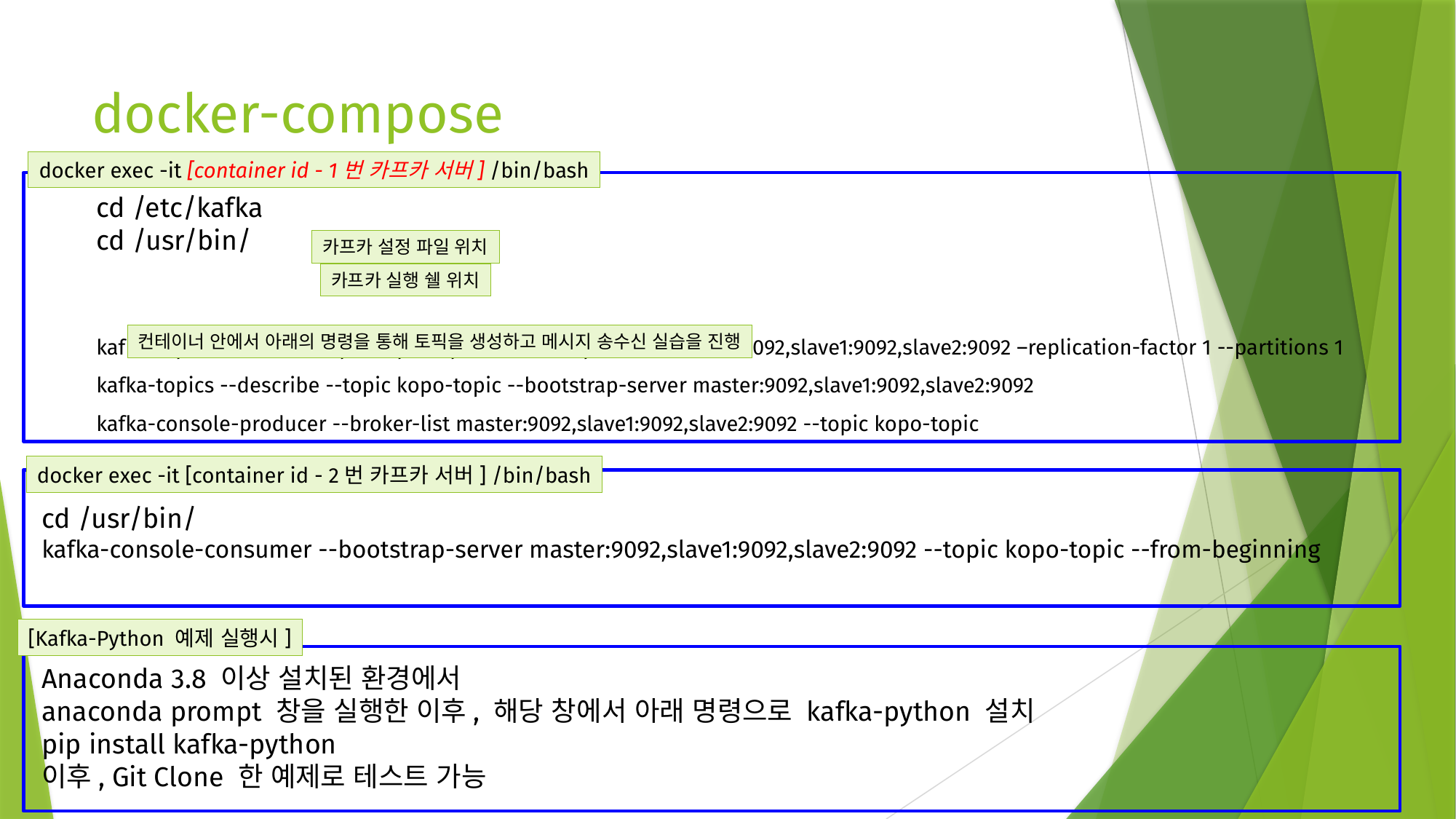

# docker-compose

cd /etc/kafka
cd /usr/bin/

kafka-topics --create --topic kopo-topic --bootstrap-server master:9092,slave1:9092,slave2:9092 –replication-factor 1 --partitions 1
kafka-topics --describe --topic kopo-topic --bootstrap-server master:9092,slave1:9092,slave2:9092
kafka-console-producer --broker-list master:9092,slave1:9092,slave2:9092 --topic kopo-topic

cd /usr/bin/
kafka-console-consumer --bootstrap-server master:9092,slave1:9092,slave2:9092 --topic kopo-topic --from-beginning

Anaconda 3.8 이상 설치된 환경에서
anaconda prompt 창을 실행한 이후, 해당 창에서 아래 명령으로 kafka-python 설치
pip install kafka-python
이후, Git Clone 한 예제로 테스트 가능
docker exec -it [container id - 1번 카프카 서버] /bin/bash

카프카 설정 파일 위치
카프카 실행 쉘 위치
컨테이너 안에서 아래의 명령을 통해 토픽을 생성하고 메시지 송수신 실습을 진행
docker exec -it [container id - 2번 카프카 서버] /bin/bash

[Kafka-Python 예제 실행시]